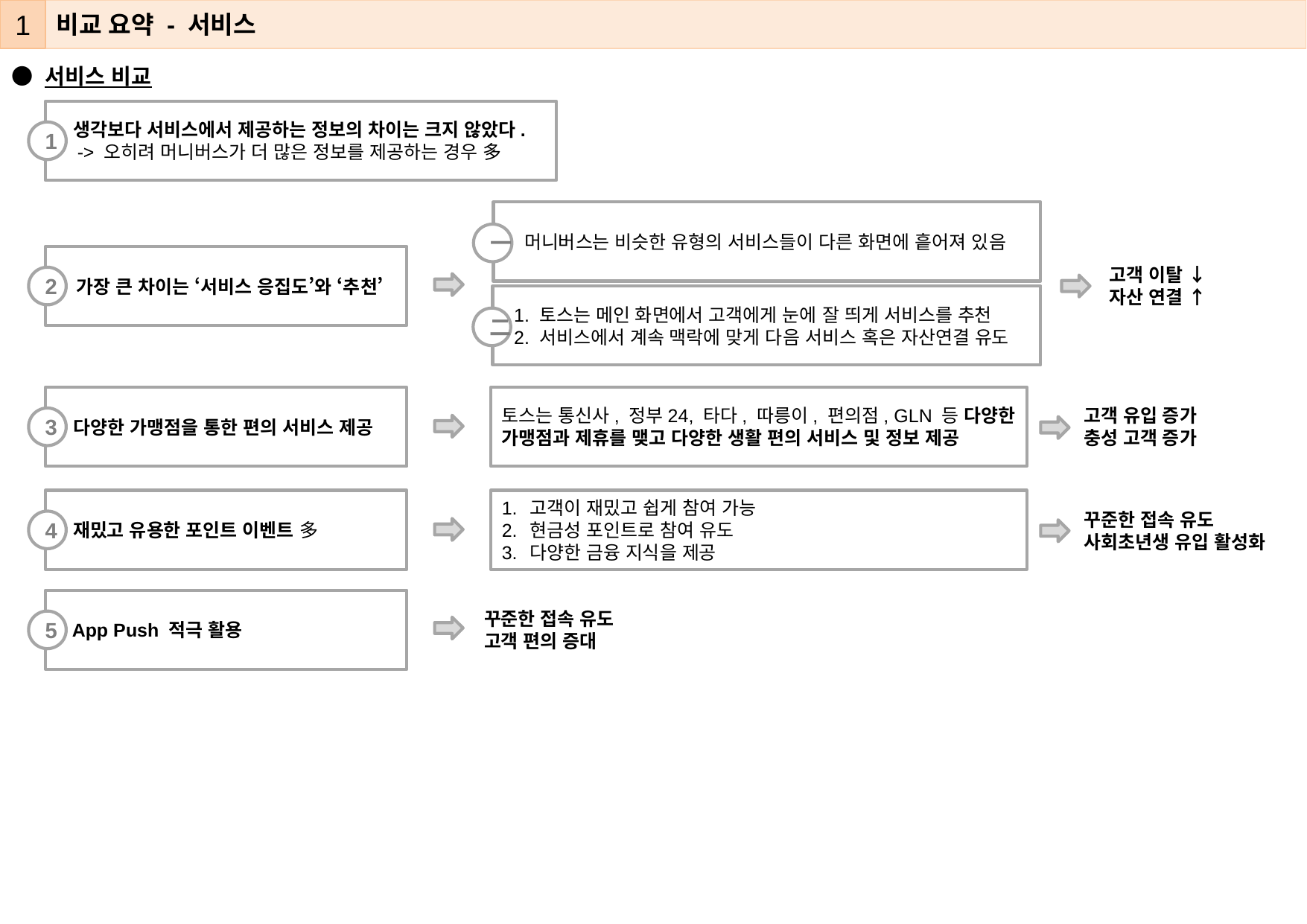

1
비교 요약 - 서비스
● 서비스 비교
   생각보다 서비스에서 제공하는 정보의 차이는 크지 않았다.
    -> 오히려 머니버스가 더 많은 정보를 제공하는 경우 多
1
   머니버스는 비슷한 유형의 서비스들이 다른 화면에 흩어져 있음
一
   가장 큰 차이는 ‘서비스 응집도’와 ‘추천’
2
고객 이탈 ↓
자산 연결 ↑

  1. 토스는 메인 화면에서 고객에게 눈에 잘 띄게 서비스를 추천
  2. 서비스에서 계속 맥락에 맞게 다음 서비스 혹은 자산연결 유도
二
토스는 통신사, 정부24, 타다, 따릉이, 편의점, GLN 등 다양한 가맹점과 제휴를 맺고 다양한 생활 편의 서비스 및 정보 제공
   다양한 가맹점을 통한 편의 서비스 제공
3
고객 유입 증가
충성 고객 증가

   재밌고 유용한 포인트 이벤트 多
4
고객이 재밌고 쉽게 참여 가능
현금성 포인트로 참여 유도
다양한 금융 지식을 제공
꾸준한 접속 유도
사회초년생 유입 활성화

   App Push 적극 활용
5
꾸준한 접속 유도
고객 편의 증대